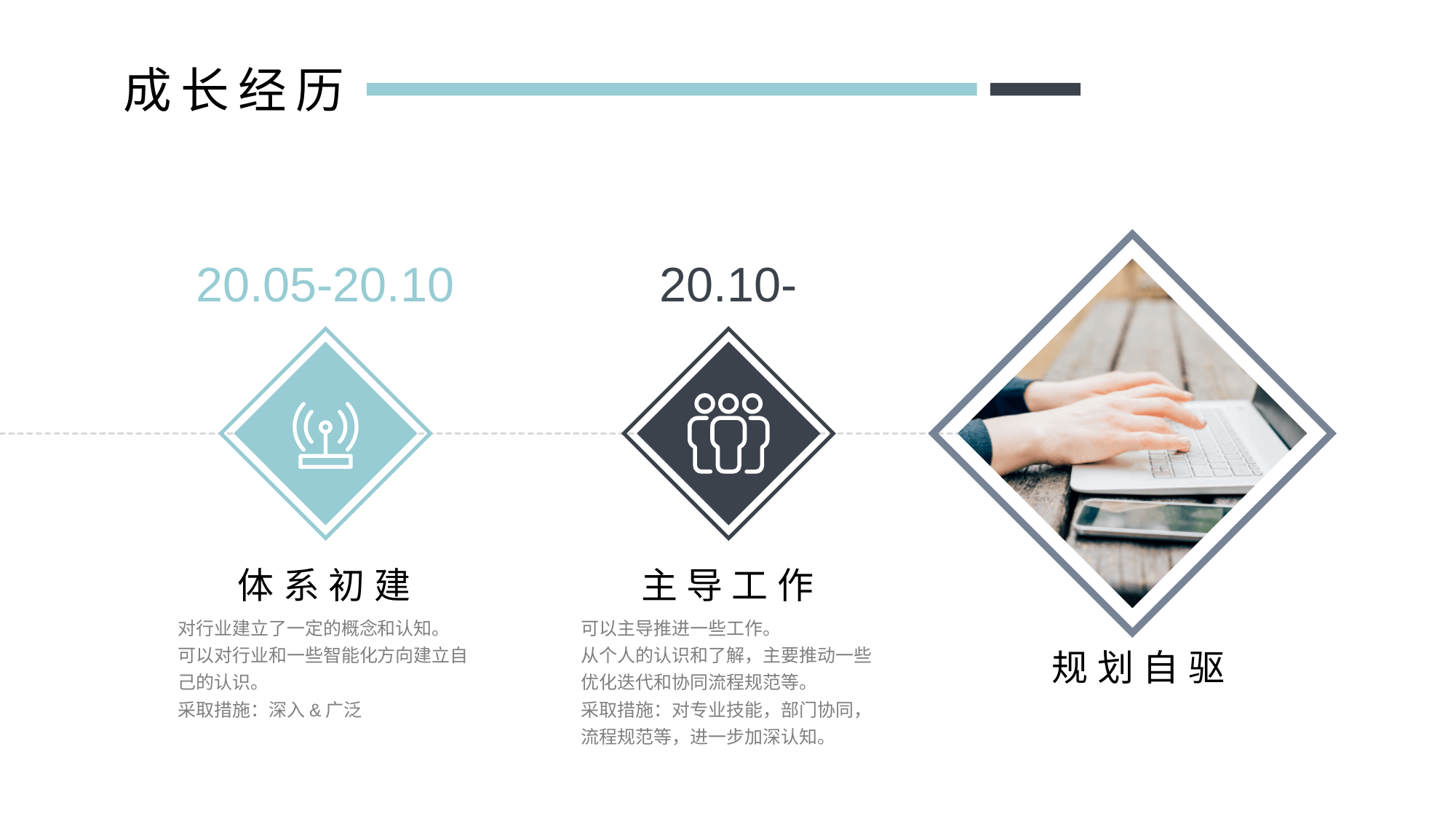

成长经历

20.05-20.10
20.10-

体系初建
对行业建立了一定的概念和认知。
可以对行业和一些智能化方向建立自己的认识。
采取措施：深入&广泛
主导工作
可以主导推进一些工作。
从个人的认识和了解，主要推动一些优化迭代和协同流程规范等。
采取措施：对专业技能，部门协同，流程规范等，进一步加深认知。
规划自驱